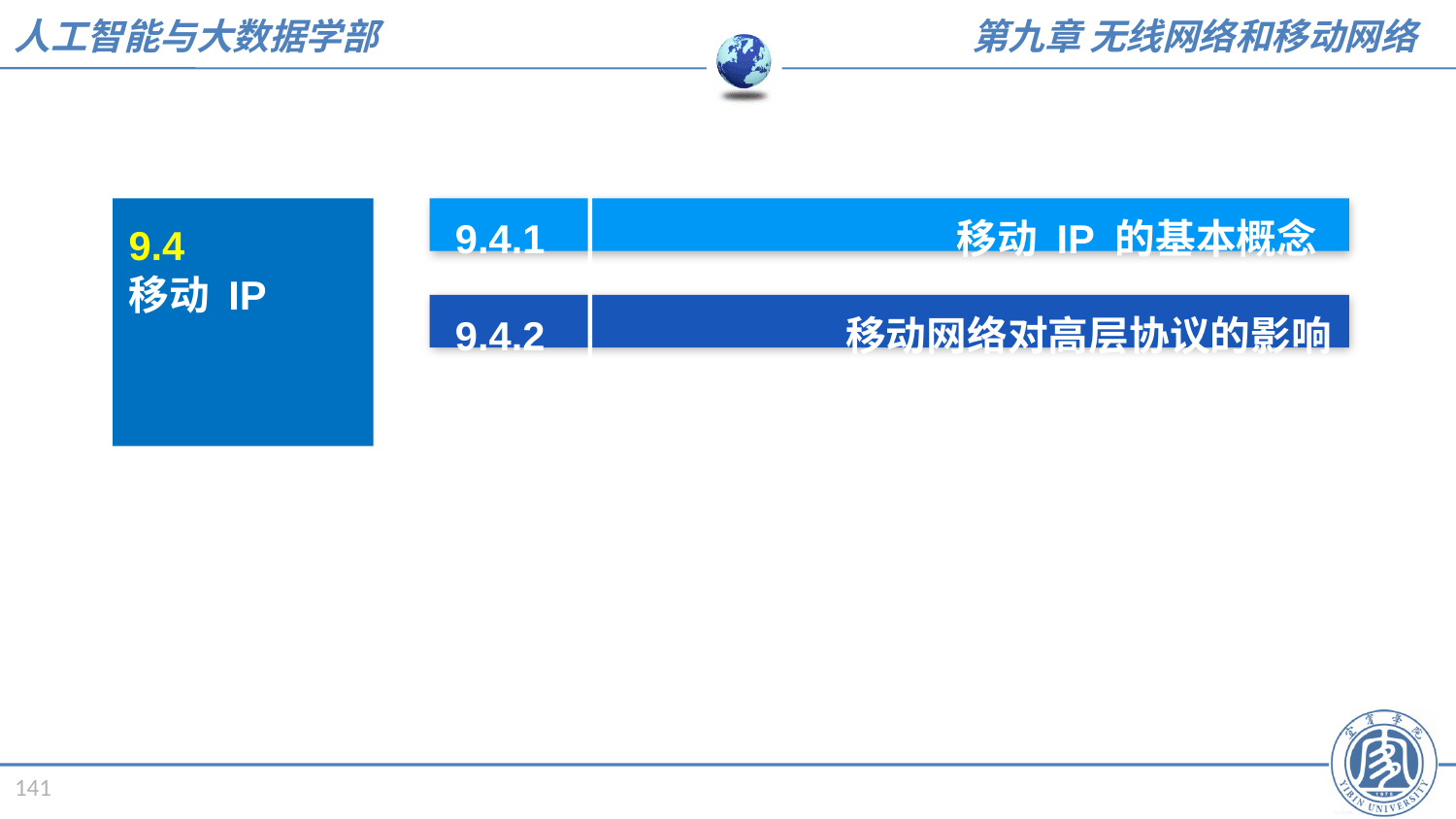

9.4.1  	                               移动 IP 的基本概念
9.4.2  		        移动网络对高层协议的影响

9.4
移动 IP

141